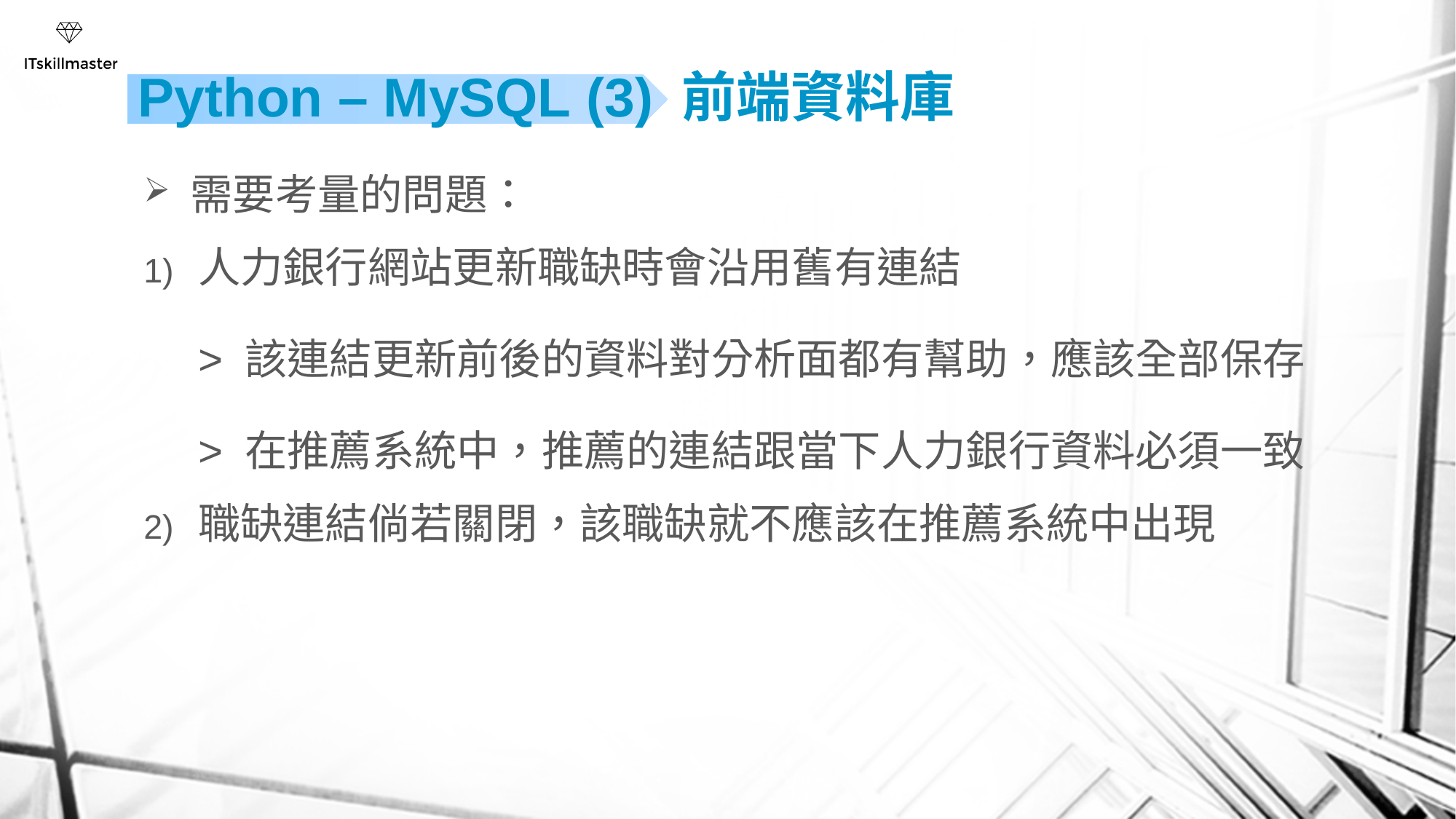

# Python – MySQL (3) 前端資料庫
 需要考量的問題：
人力銀行網站更新職缺時會沿用舊有連結
> 該連結更新前後的資料對分析面都有幫助，應該全部保存
> 在推薦系統中，推薦的連結跟當下人力銀行資料必須一致
職缺連結倘若關閉，該職缺就不應該在推薦系統中出現